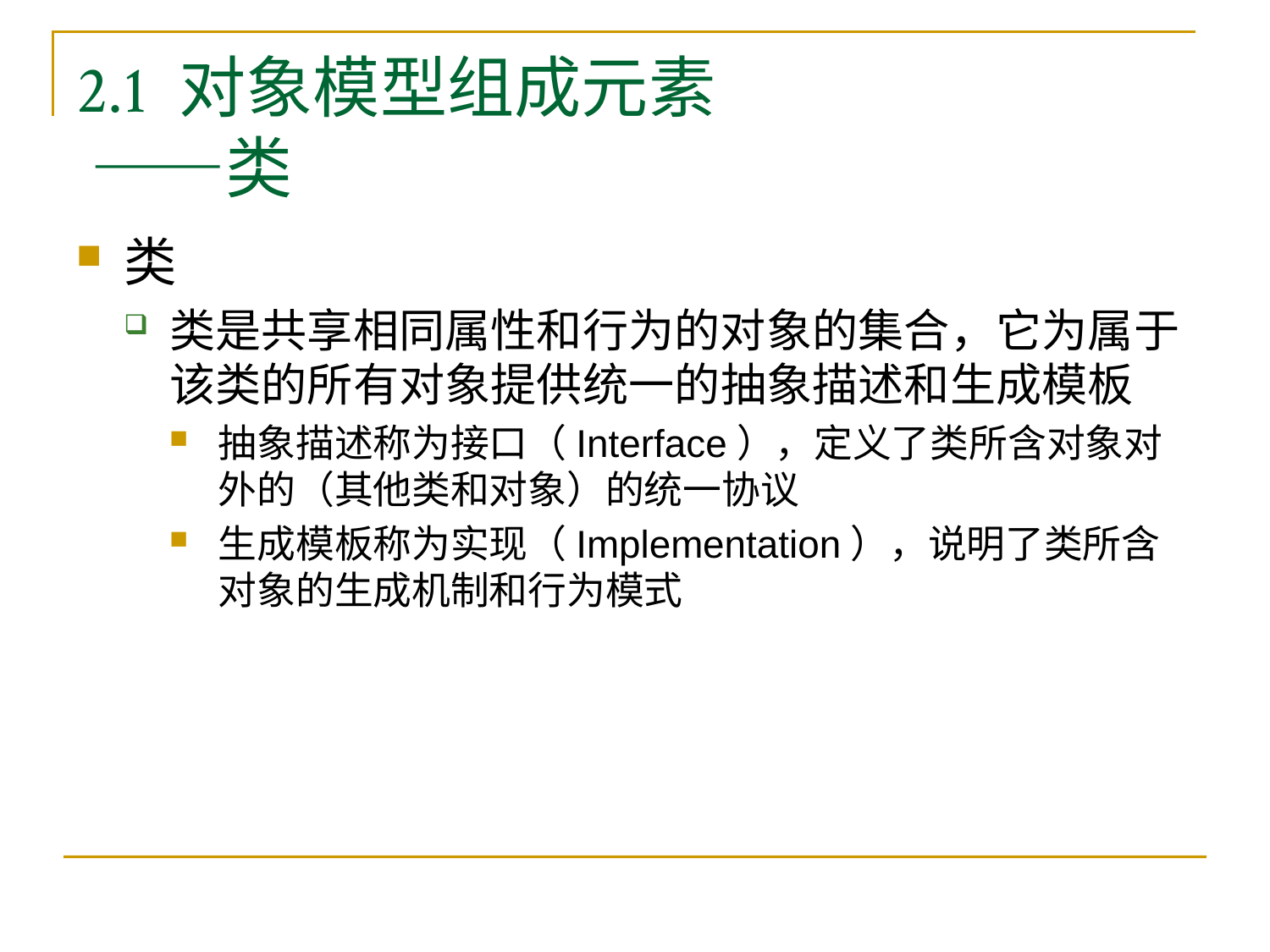

# 2.1 对象模型组成元素 ——类
类
类是共享相同属性和行为的对象的集合，它为属于该类的所有对象提供统一的抽象描述和生成模板
抽象描述称为接口（Interface），定义了类所含对象对外的（其他类和对象）的统一协议
生成模板称为实现（Implementation），说明了类所含对象的生成机制和行为模式